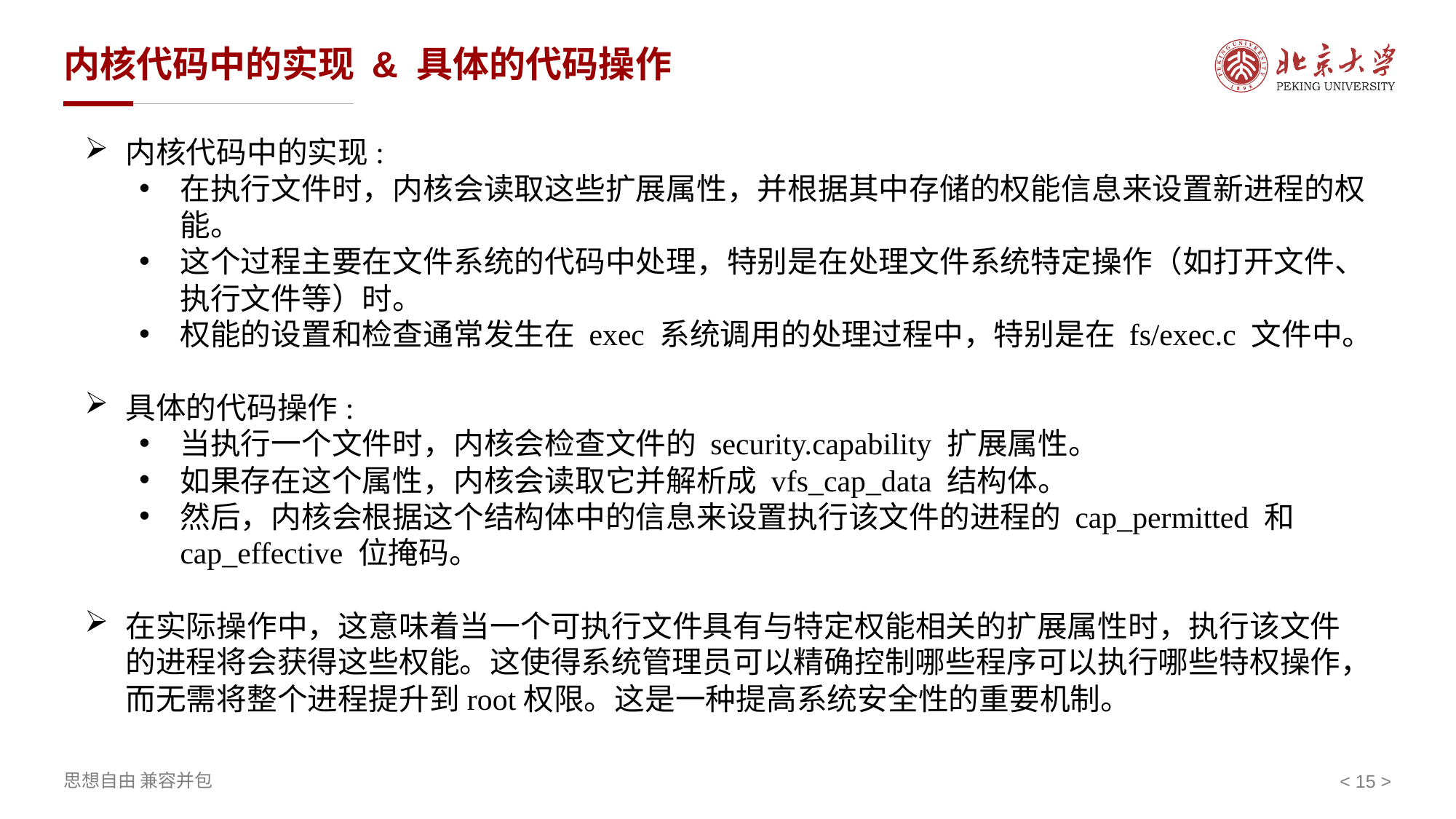

# 内核代码中的实现 & 具体的代码操作
内核代码中的实现:
在执行文件时，内核会读取这些扩展属性，并根据其中存储的权能信息来设置新进程的权能。
这个过程主要在文件系统的代码中处理，特别是在处理文件系统特定操作（如打开文件、执行文件等）时。
权能的设置和检查通常发生在 exec 系统调用的处理过程中，特别是在 fs/exec.c 文件中。

具体的代码操作:
当执行一个文件时，内核会检查文件的 security.capability 扩展属性。
如果存在这个属性，内核会读取它并解析成 vfs_cap_data 结构体。
然后，内核会根据这个结构体中的信息来设置执行该文件的进程的 cap_permitted 和 cap_effective 位掩码。

在实际操作中，这意味着当一个可执行文件具有与特定权能相关的扩展属性时，执行该文件的进程将会获得这些权能。这使得系统管理员可以精确控制哪些程序可以执行哪些特权操作，而无需将整个进程提升到root权限。这是一种提高系统安全性的重要机制。

< 15 >